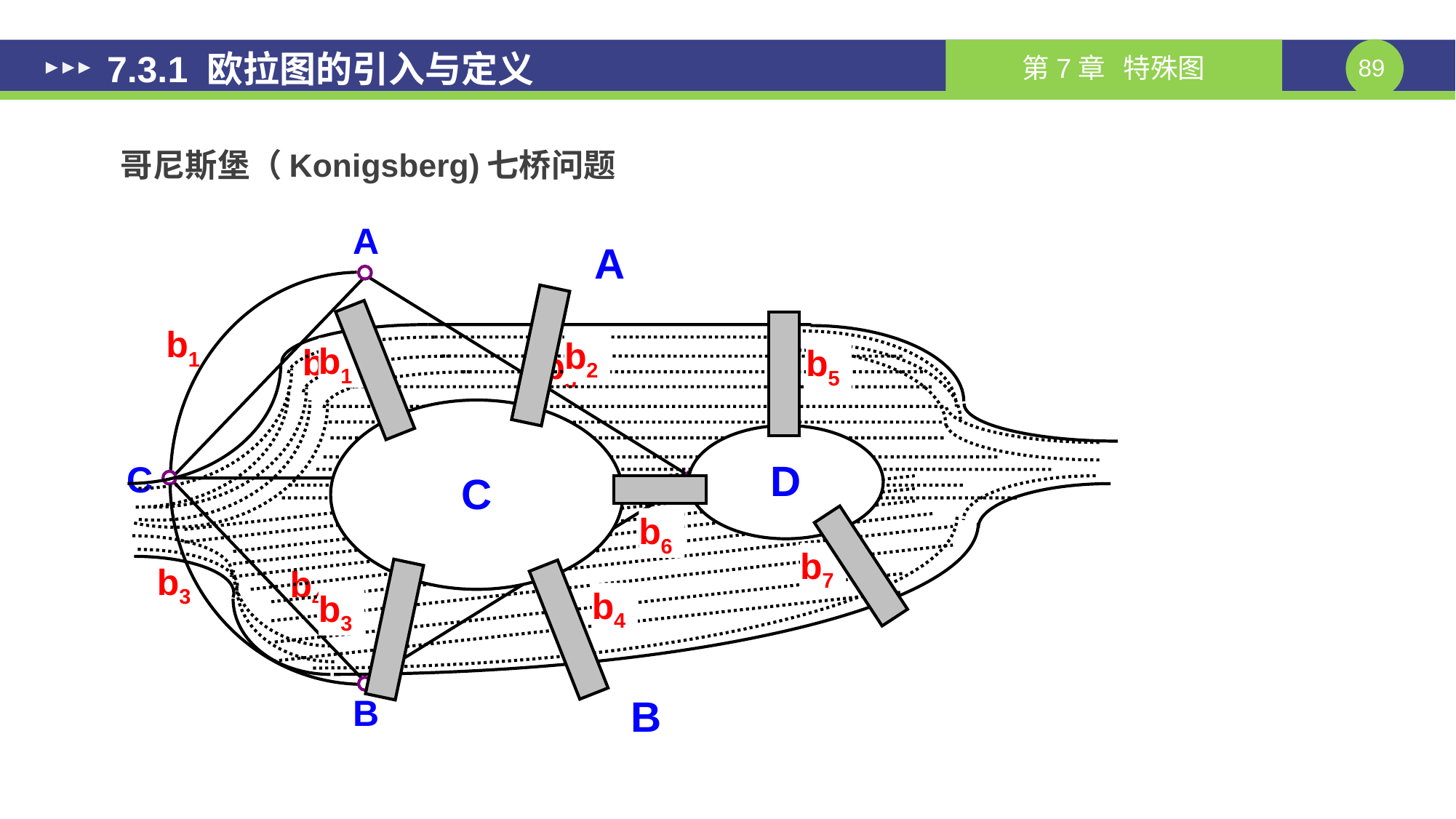

# 7.3.1 欧拉图的引入与定义
哥尼斯堡（Konigsberg)七桥问题
A

b1
b2
b5
b6
C
D

b3
b4
b7

B
A

b2

b1
b5

D

C

b6

b7

b4
b3

B